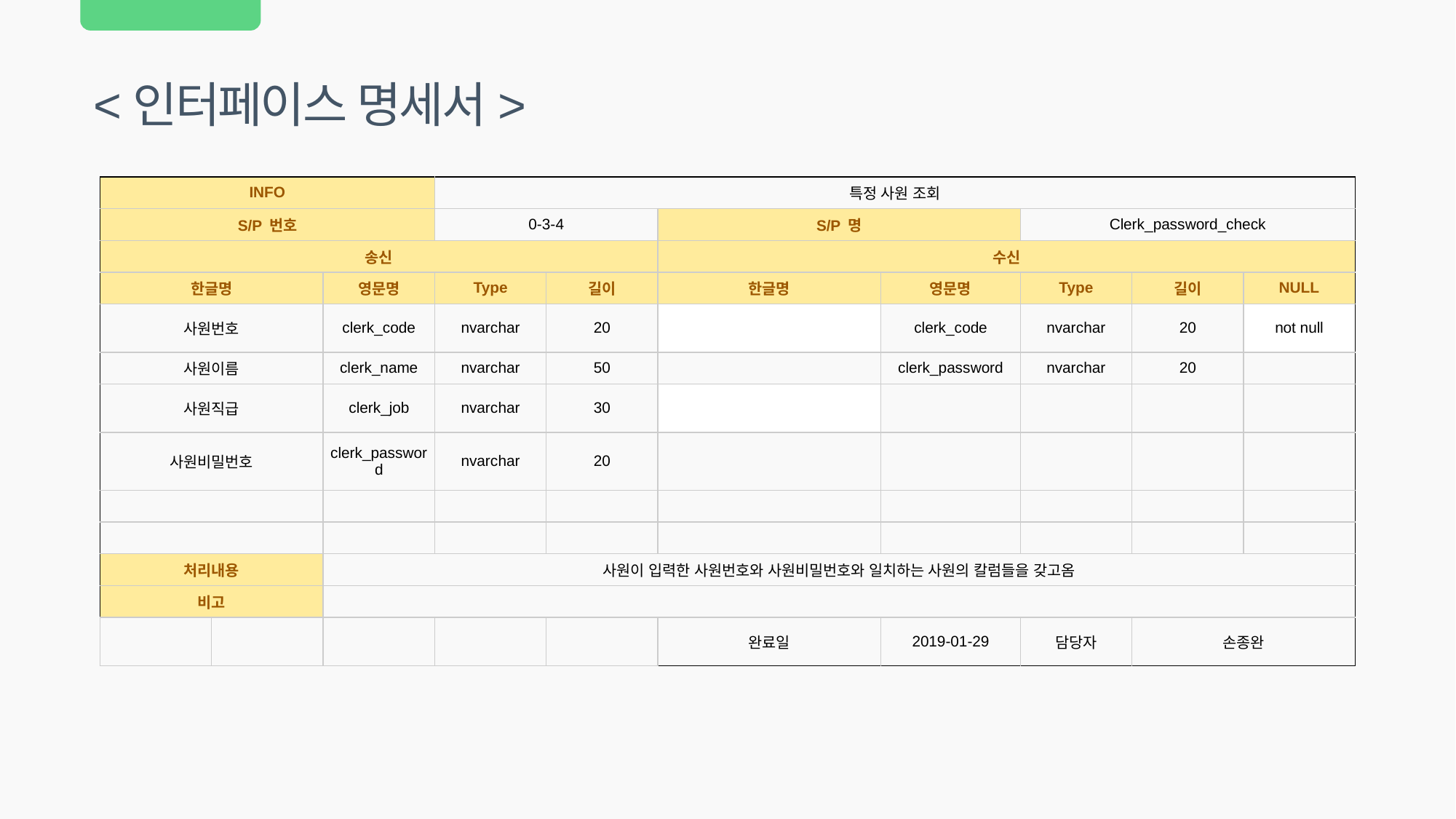

<인터페이스 명세서>
| INFO |  |  | 특정 사원 조회 |  |  |  |  |  |  |
| --- | --- | --- | --- | --- | --- | --- | --- | --- | --- |
| S/P 번호 |  |  | 0-3-4 |  | S/P 명 |  | Clerk\_password\_check |  |  |
| 송신 |  |  |  |  | 수신 |  |  |  |  |
| 한글명 |  | 영문명 | Type | 길이 | 한글명 | 영문명 | Type | 길이 | NULL |
| 사원번호 |  | clerk\_code | nvarchar | 20 |  | clerk\_code | nvarchar | 20 | not null |
| 사원이름 |  | clerk\_name | nvarchar | 50 |  | clerk\_password | nvarchar | 20 |  |
| 사원직급 |  | clerk\_job | nvarchar | 30 |  |  |  |  |  |
| 사원비밀번호 |  | clerk\_password | nvarchar | 20 |  |  |  |  |  |
|  |  |  |  |  |  |  |  |  |  |
|  |  |  |  |  |  |  |  |  |  |
| 처리내용 |  | 사원이 입력한 사원번호와 사원비밀번호와 일치하는 사원의 칼럼들을 갖고옴 |  |  |  |  |  |  |  |
| 비고 |  |  |  |  |  |  |  |  |  |
|  |  |  |  |  | 완료일 | 2019-01-29 | 담당자 | 손종완 |  |